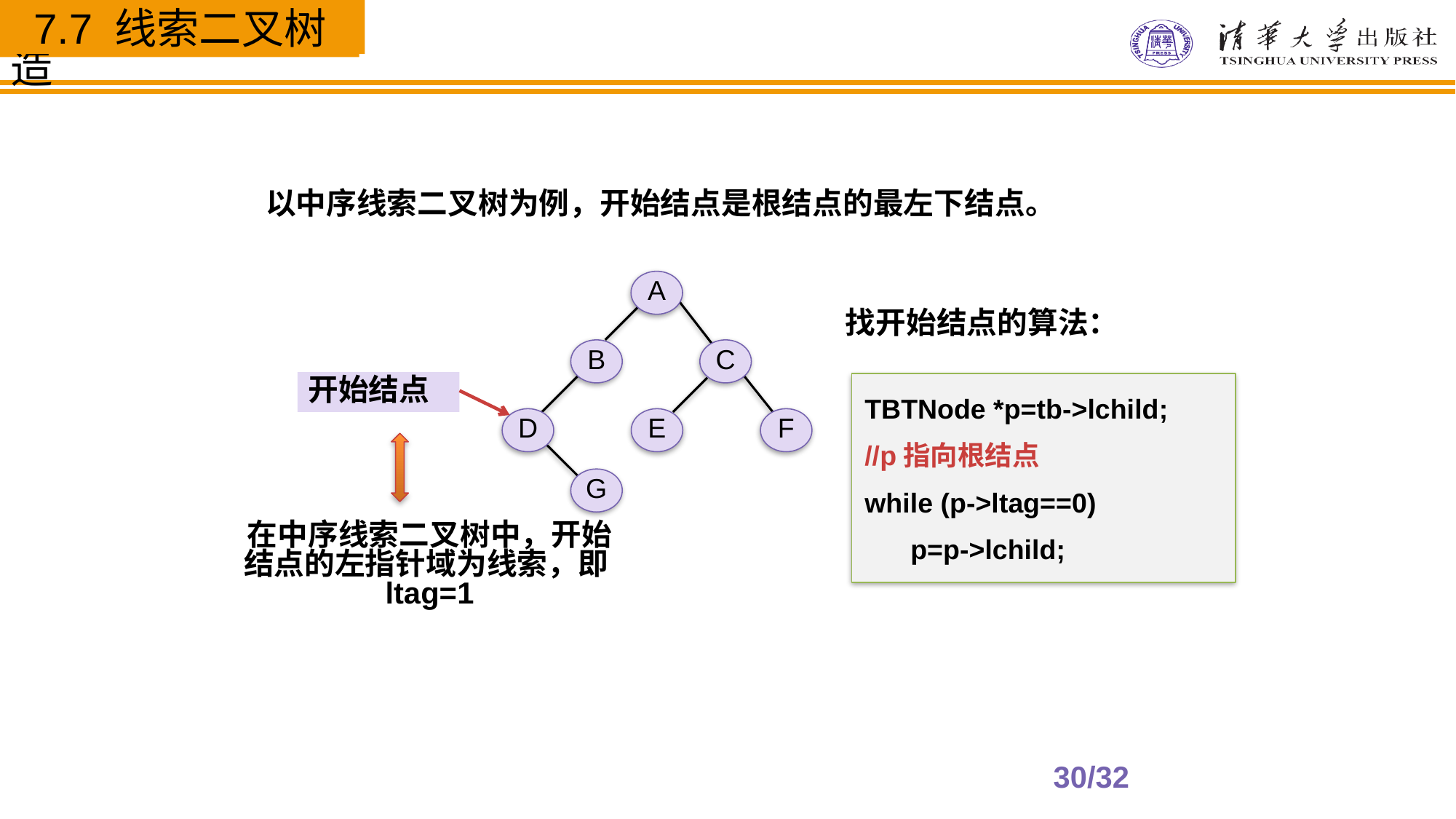

7.7 线索二叉树
以中序线索二叉树为例，开始结点是根结点的最左下结点。
A

B
C

D
E
F

G
找开始结点的算法：
开始结点

在中序线索二叉树中，开始结点的左指针域为线索，即ltag=1
TBTNode *p=tb->lchild;
//p指向根结点
while (p->ltag==0)
      p=p->lchild;
30/32